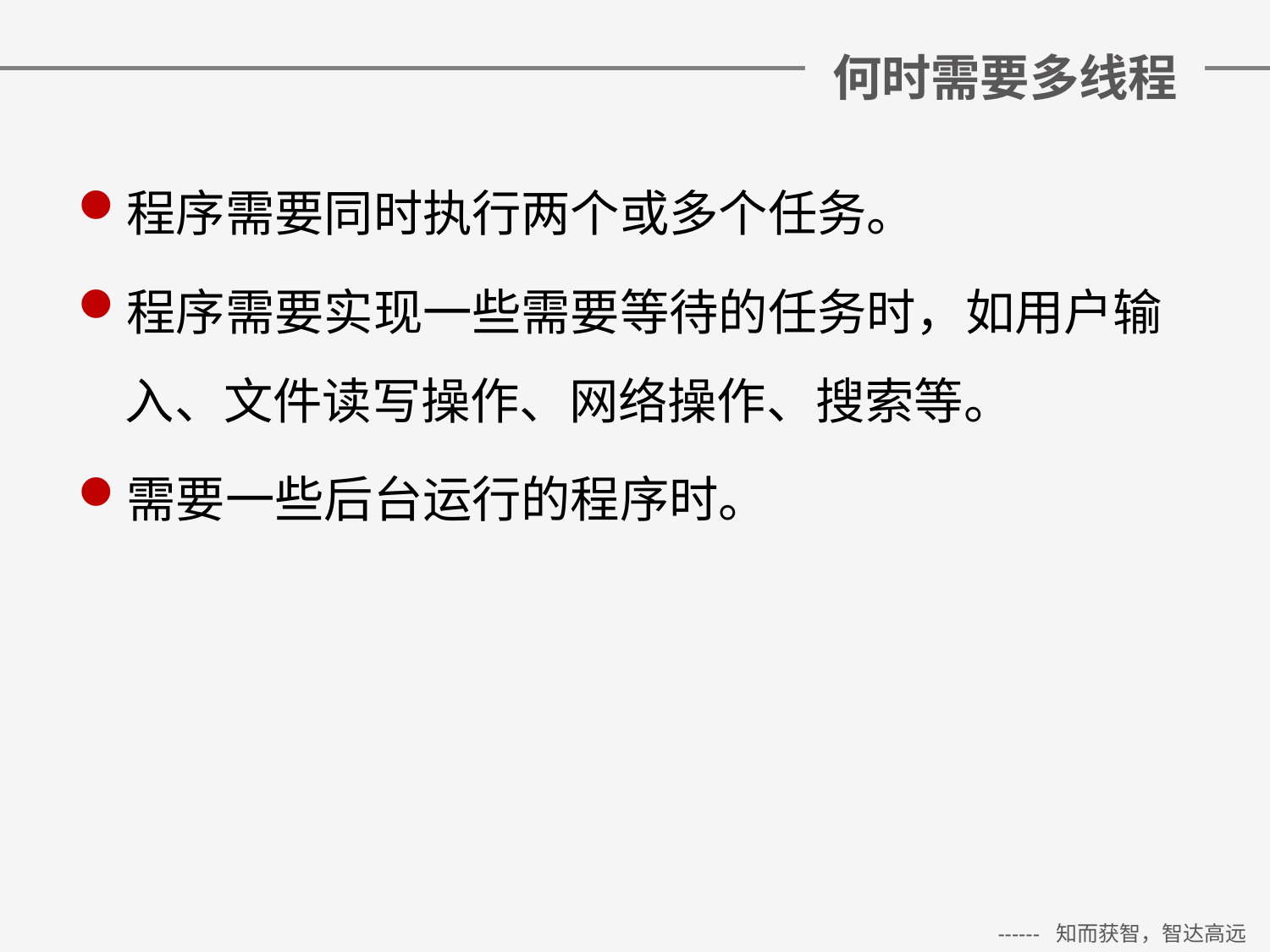

# 何时需要多线程
程序需要同时执行两个或多个任务。
程序需要实现一些需要等待的任务时，如用户输入、文件读写操作、网络操作、搜索等。
需要一些后台运行的程序时。